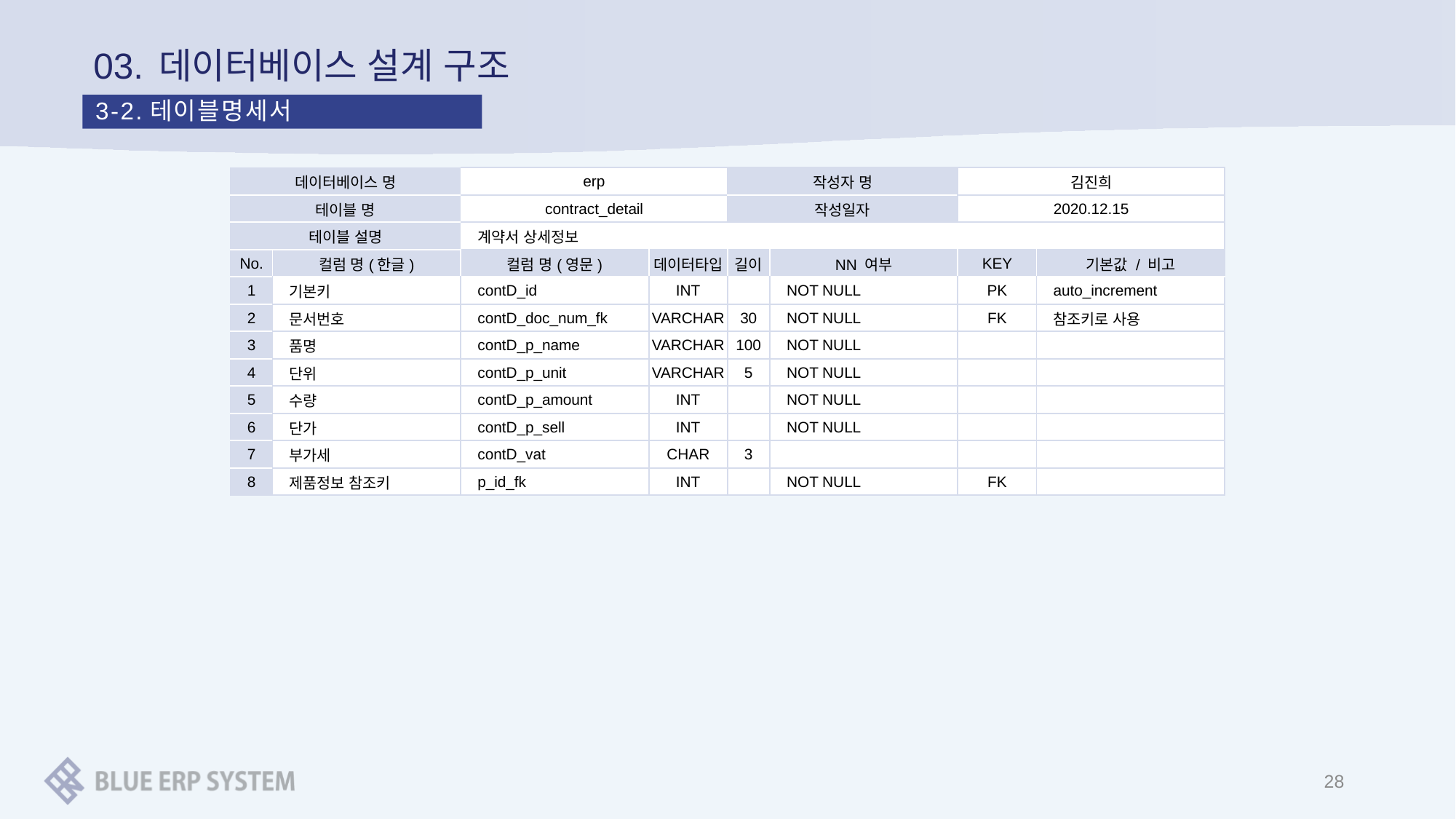

# 03. 데이터베이스 설계 구조
3-2.테이블명세서
| 데이터베이스 명 |  | erp |  | 작성자 명 |  | 김진희 |  |
| --- | --- | --- | --- | --- | --- | --- | --- |
| 테이블 명 |  | contract\_detail |  | 작성일자 |  | 2020.12.15 |  |
| 테이블 설명 |  | 계약서 상세정보 |  |  |  |  |  |
| No. | 컬럼 명(한글) | 컬럼 명(영문) | 데이터타입 | 길이 | NN 여부 | KEY | 기본값 / 비고 |
| 1 | 기본키 | contD\_id | INT |  | NOT NULL | PK | auto\_increment |
| 2 | 문서번호 | contD\_doc\_num\_fk | VARCHAR | 30 | NOT NULL | FK | 참조키로 사용 |
| 3 | 품명 | contD\_p\_name | VARCHAR | 100 | NOT NULL |  |  |
| 4 | 단위 | contD\_p\_unit | VARCHAR | 5 | NOT NULL |  |  |
| 5 | 수량 | contD\_p\_amount | INT |  | NOT NULL |  |  |
| 6 | 단가 | contD\_p\_sell | INT |  | NOT NULL |  |  |
| 7 | 부가세 | contD\_vat | CHAR | 3 |  |  |  |
| 8 | 제품정보 참조키 | p\_id\_fk | INT |  | NOT NULL | FK |  |
28